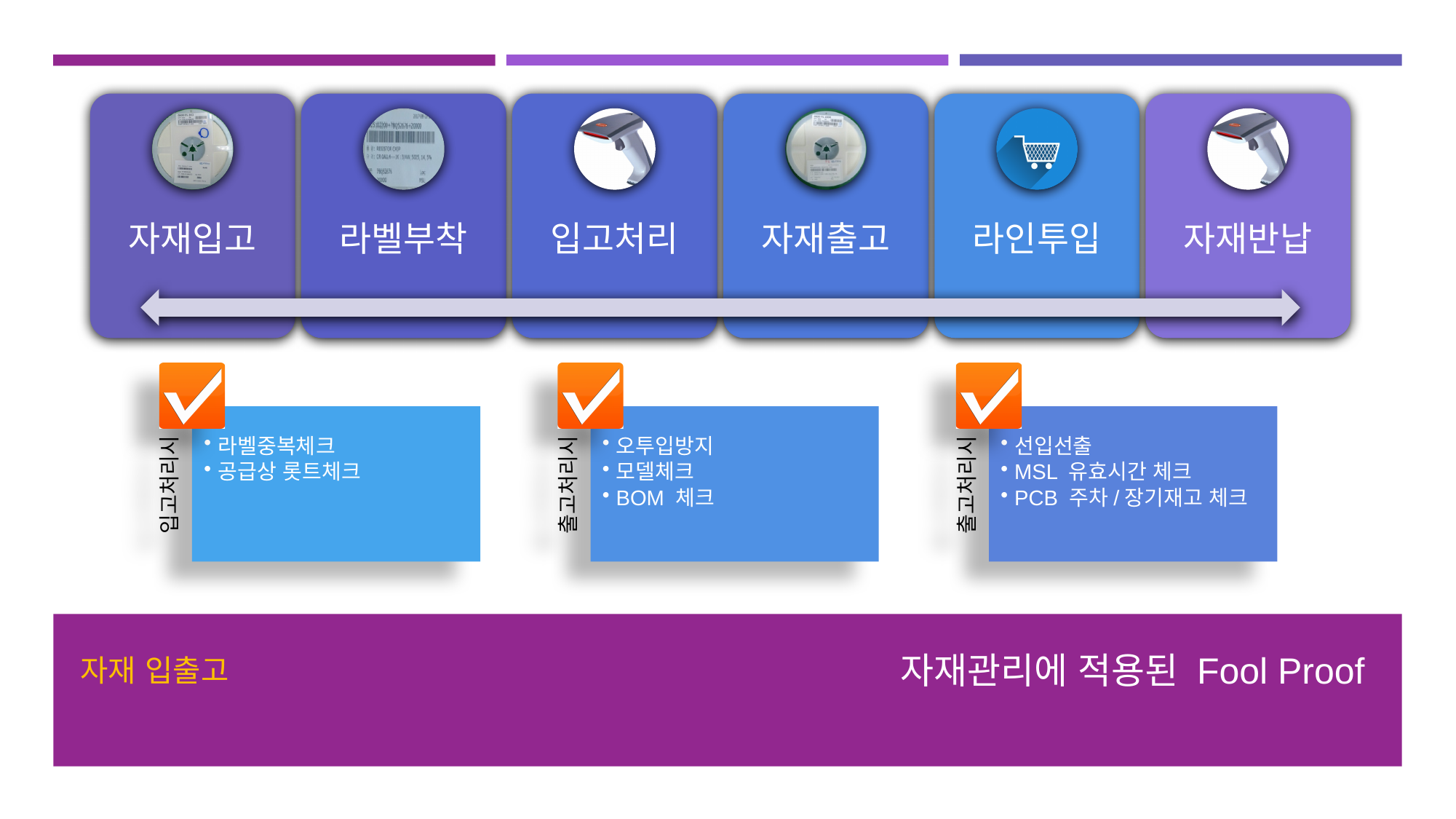

자재입고
라벨부착
입고처리
자재출고
라인투입
자재반납
입고처리시
라벨중복체크
공급상 롯트체크
출고처리시
오투입방지
모델체크
BOM 체크

출고처리시
선입선출
MSL 유효시간 체크
PCB 주차/장기재고 체크
# 자재 입출고
자재관리에 적용된 Fool Proof